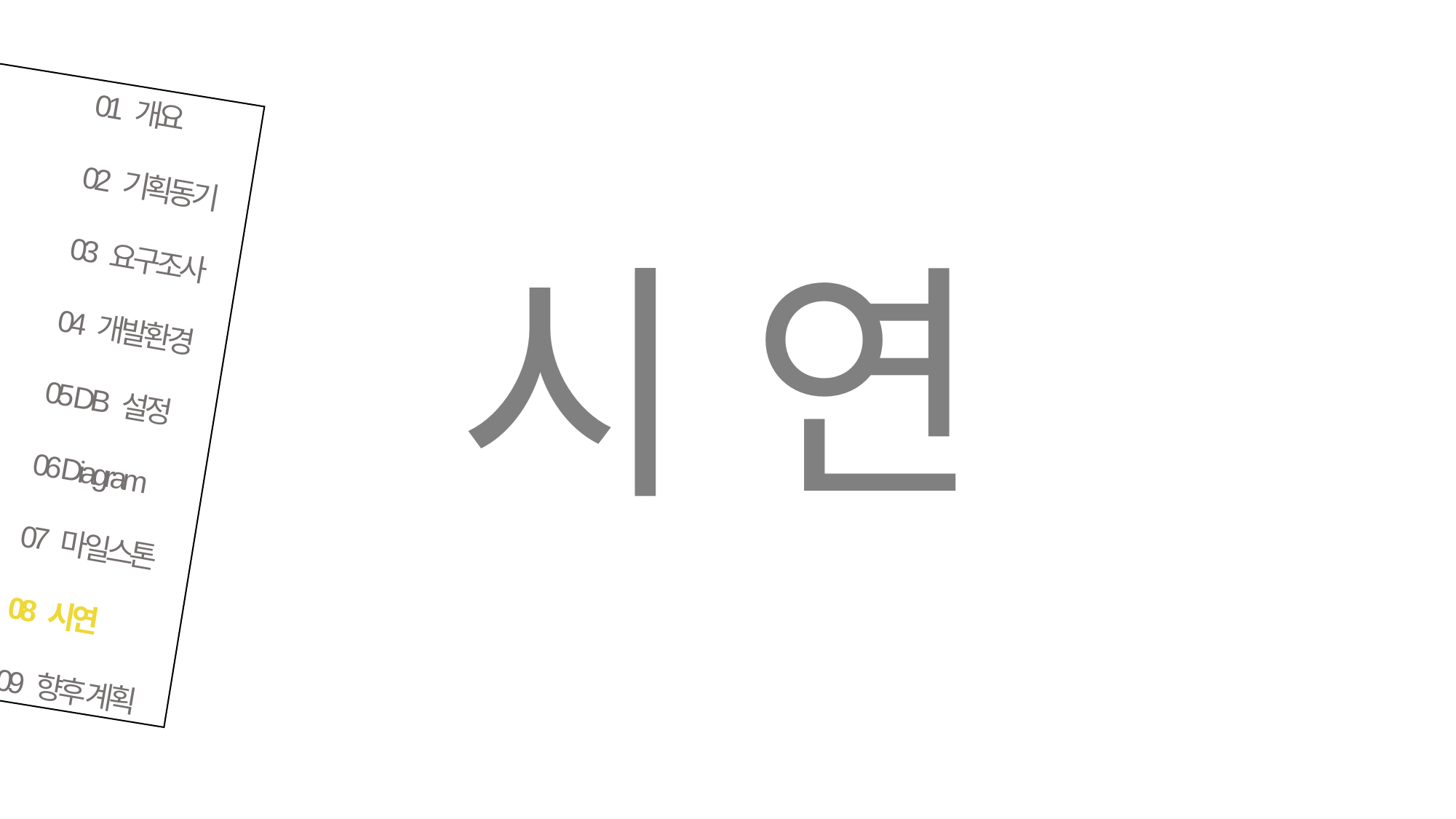

01 개요

02 기획동기

03 요구조사

04 개발환경

05 DB 설정

06 Diagram

07 마일스톤

08 시연

09 향후 계획
시 연